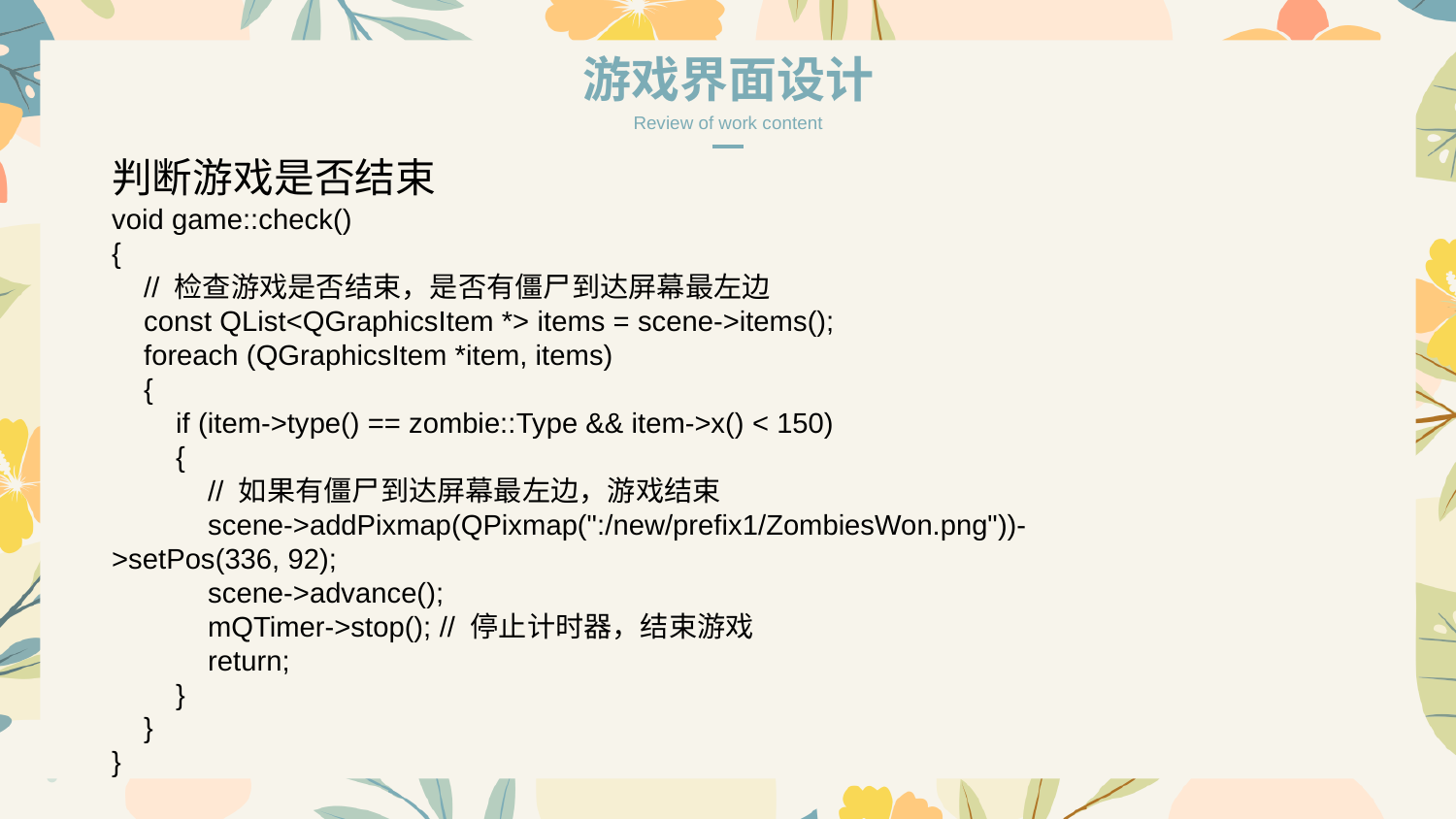

游戏界面设计
Review of work content
判断游戏是否结束
void game::check()
{
    // 检查游戏是否结束，是否有僵尸到达屏幕最左边
    const QList<QGraphicsItem *> items = scene->items();
    foreach (QGraphicsItem *item, items)
    {
        if (item->type() == zombie::Type && item->x() < 150)
        {
            // 如果有僵尸到达屏幕最左边，游戏结束
            scene->addPixmap(QPixmap(":/new/prefix1/ZombiesWon.png"))->setPos(336, 92);
            scene->advance();
            mQTimer->stop(); // 停止计时器，结束游戏
            return;
        }
    }
}